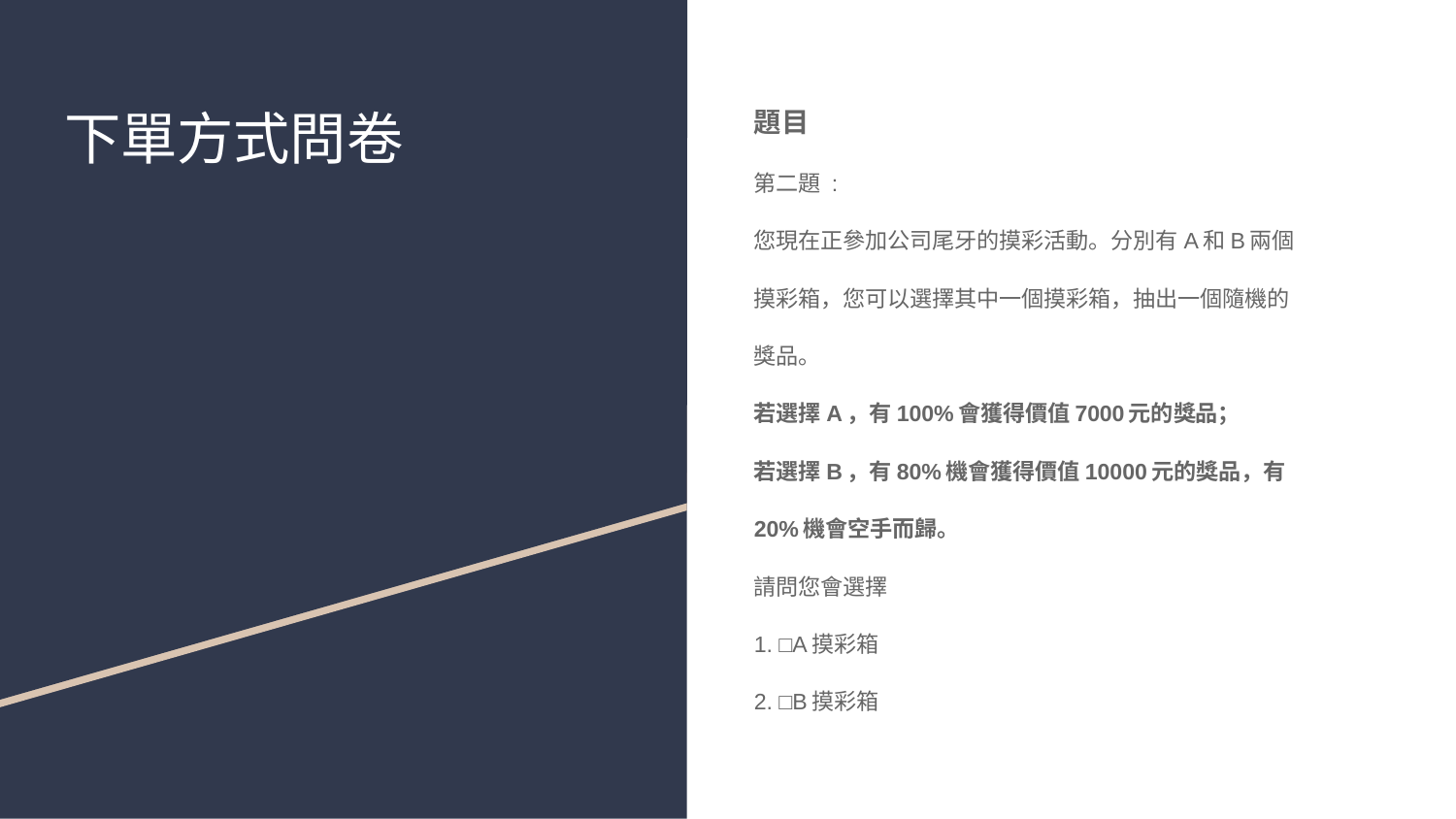

# 下單方式問卷
題目
第二題 :
您現在正參加公司尾牙的摸彩活動。分別有A和B兩個
摸彩箱，您可以選擇其中一個摸彩箱，抽出一個隨機的
獎品。
若選擇A，有100%會獲得價值7000元的獎品；
若選擇B，有80%機會獲得價值10000元的獎品，有
20%機會空手而歸。
請問您會選擇
1. □A摸彩箱
2. □B摸彩箱